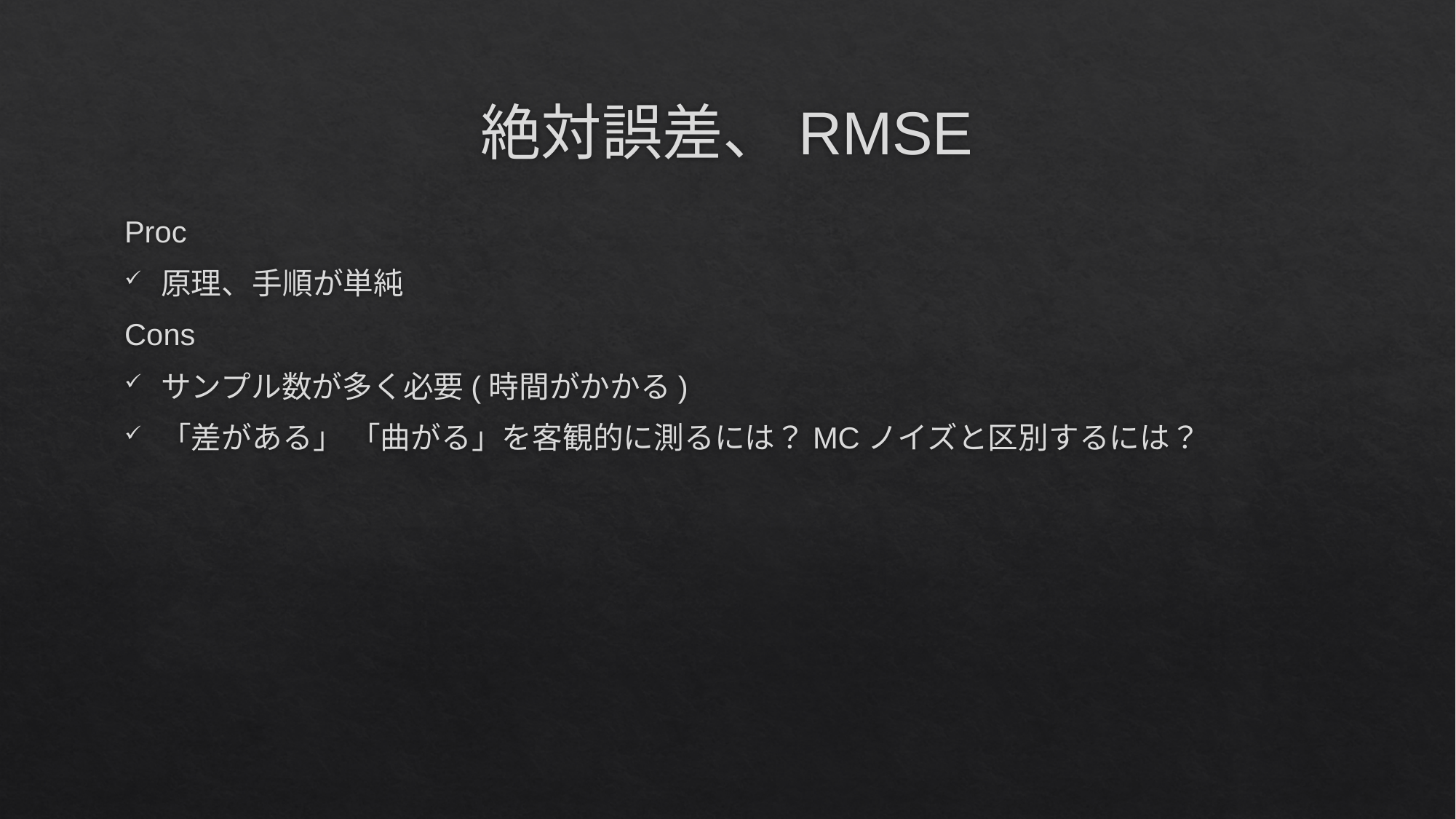

# 絶対誤差、RMSE
Proc
原理、手順が単純
Cons
サンプル数が多く必要(時間がかかる)
「差がある」 「曲がる」を客観的に測るには？MCノイズと区別するには？